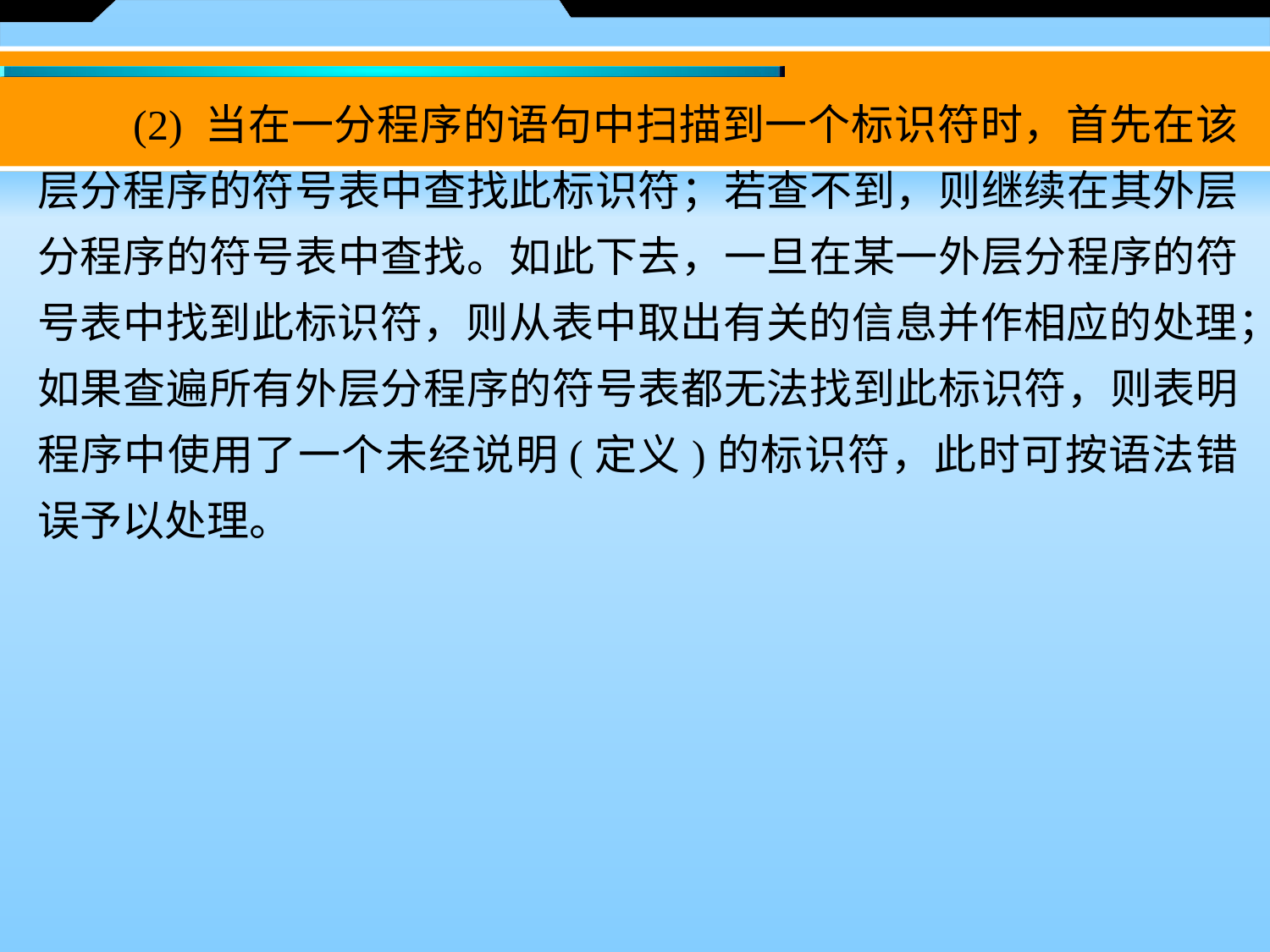

(2) 当在一分程序的语句中扫描到一个标识符时，首先在该层分程序的符号表中查找此标识符；若查不到，则继续在其外层分程序的符号表中查找。如此下去，一旦在某一外层分程序的符号表中找到此标识符，则从表中取出有关的信息并作相应的处理；如果查遍所有外层分程序的符号表都无法找到此标识符，则表明程序中使用了一个未经说明(定义)的标识符，此时可按语法错误予以处理。